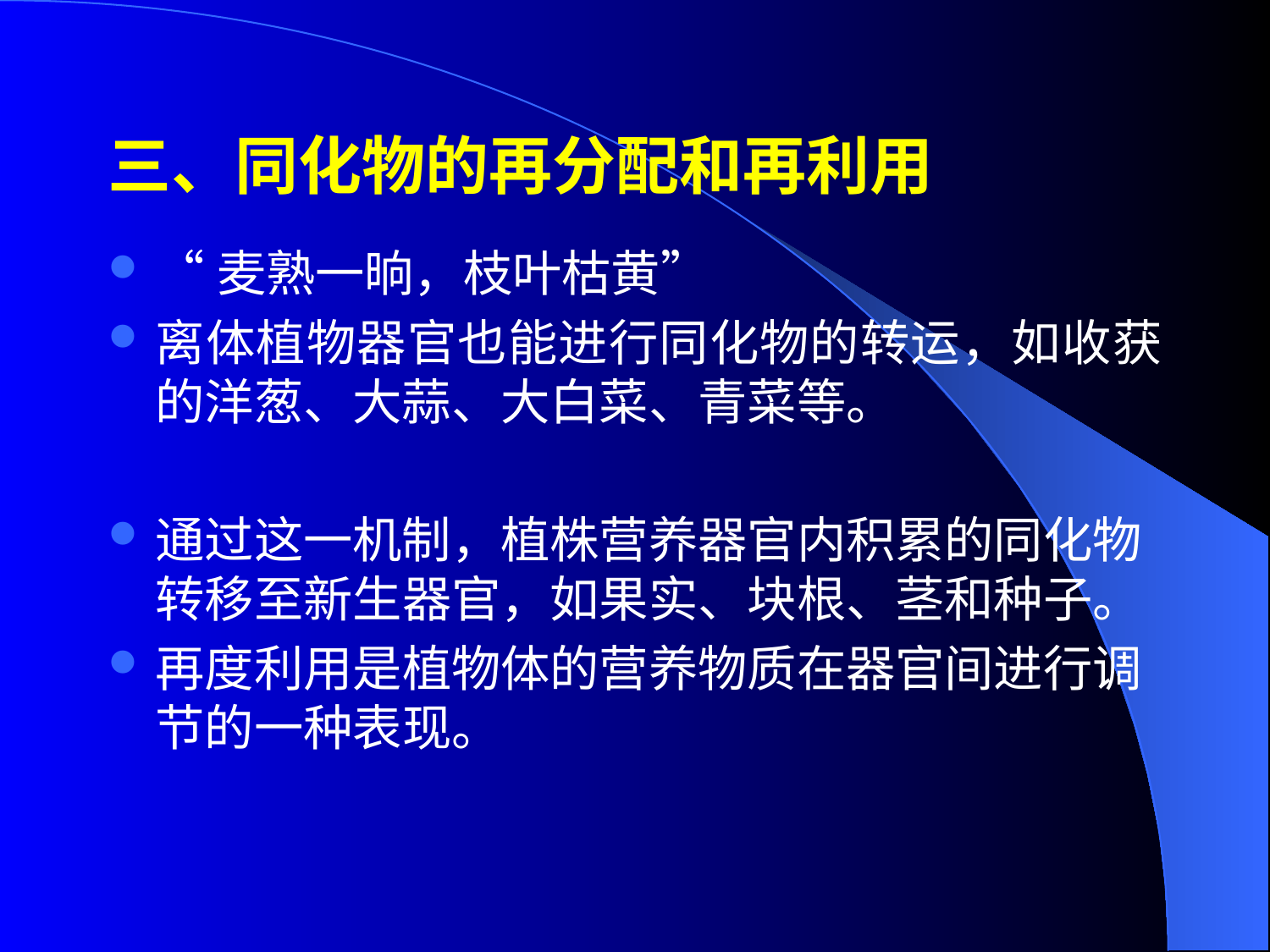

# 三、同化物的再分配和再利用
“麦熟一晌，枝叶枯黄”
离体植物器官也能进行同化物的转运，如收获的洋葱、大蒜、大白菜、青菜等。

通过这一机制，植株营养器官内积累的同化物转移至新生器官，如果实、块根、茎和种子。
再度利用是植物体的营养物质在器官间进行调节的一种表现。